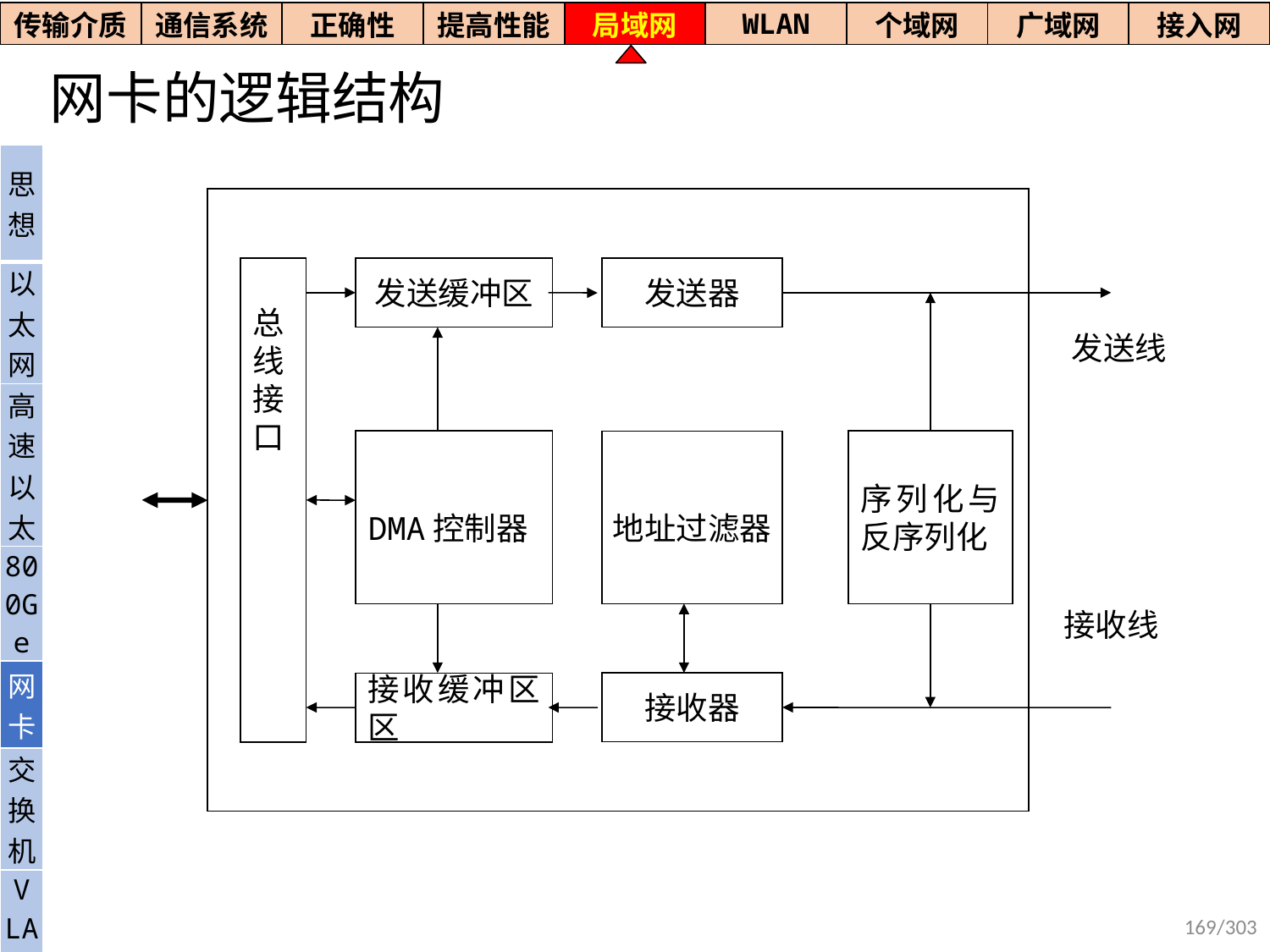

| 传输介质 | 通信系统 | 正确性 | 提高性能 | 局域网 | WLAN | 个域网 | 广域网 | 接入网 |
| --- | --- | --- | --- | --- | --- | --- | --- | --- |

# 网卡的逻辑结构

| 思想 |
| --- |
| 以太网 |
| 高速以太 |
| 800Ge |
| 网卡 |
| 交换机 |
| V LAN |

总线接口
发送缓冲区
发送器
发送线
DMA控制器
序列化与反序列化
地址过滤器
接收线
接收器
接收缓冲区区
169/303